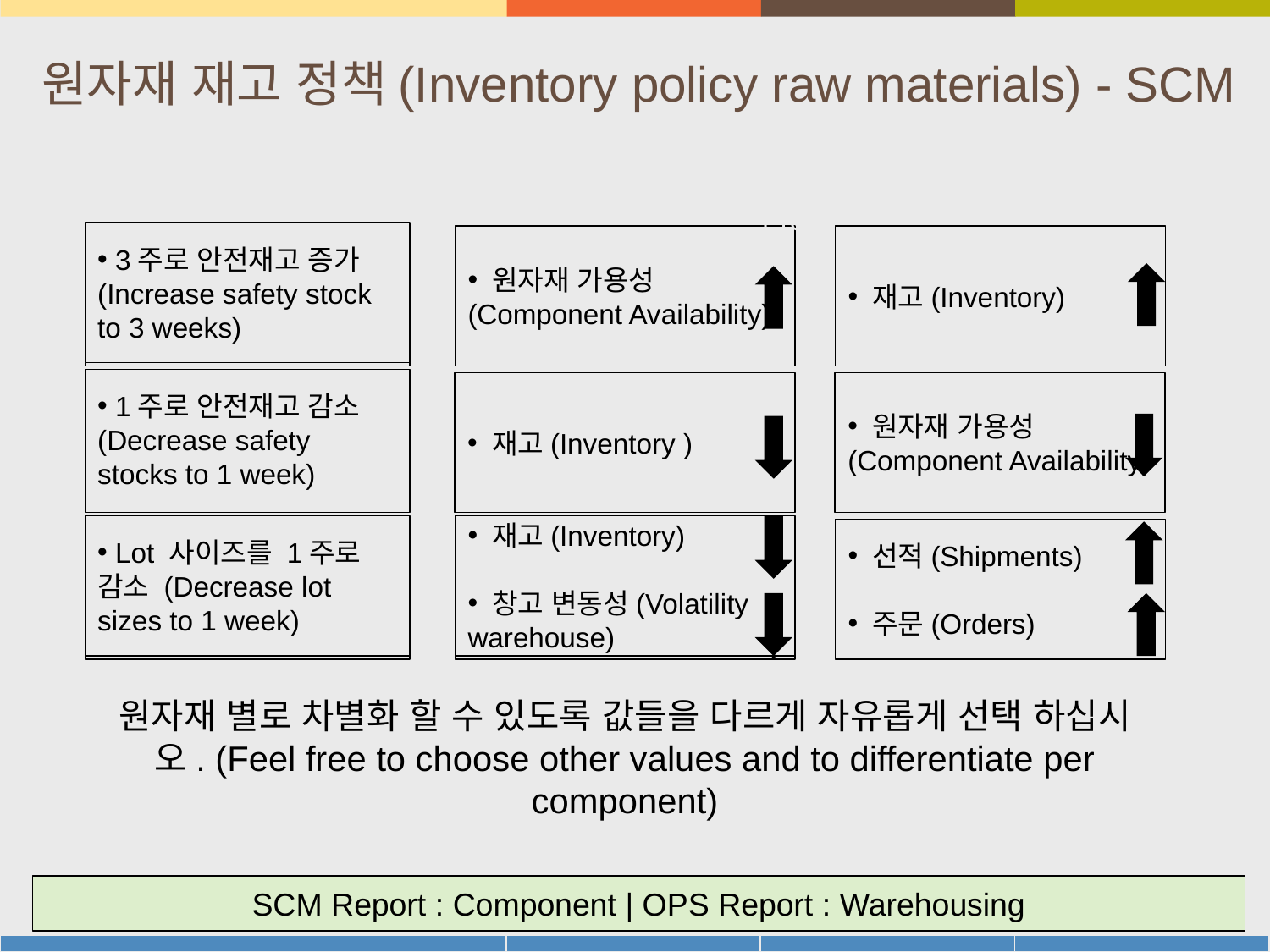

# 원자재 재고 정책(Inventory policy raw materials) - SCM
Pro
 3주로 안전재고 증가 (Increase safety stock to 3 weeks)
3주로 안전재고 증가
(Increase safety stock to 3 weeks)

 원자재 가용성 (Component Availability)

 재고(Inventory)

 1주로 안전재고 감소 (Decrease safety stocks to 1 week)
1주로 안전재고 감소
(Decrease safety stocks to 1 weeks)

 재고(Inventory )

 원자재 가용성 (Component Availability)

 Lot 사이즈를 1주로 감소 (Decrease lot sizes to 1 week)
 재고(Inventory)

 창고 변동성(Volatility warehouse)

 lot 사이즈를 1주로 감소
(Decrease lotsizes to 1 week)
재고(Inventory)

재고 진부화 (Volatility warehouse)
 선적(Shipments)

 주문(Orders)

원자재 별로 차별화 할 수 있도록 값들을 다르게 자유롭게 선택 하십시오. (Feel free to choose other values and to differentiate per component)
34
SCM Report : Component | OPS Report : Warehousing